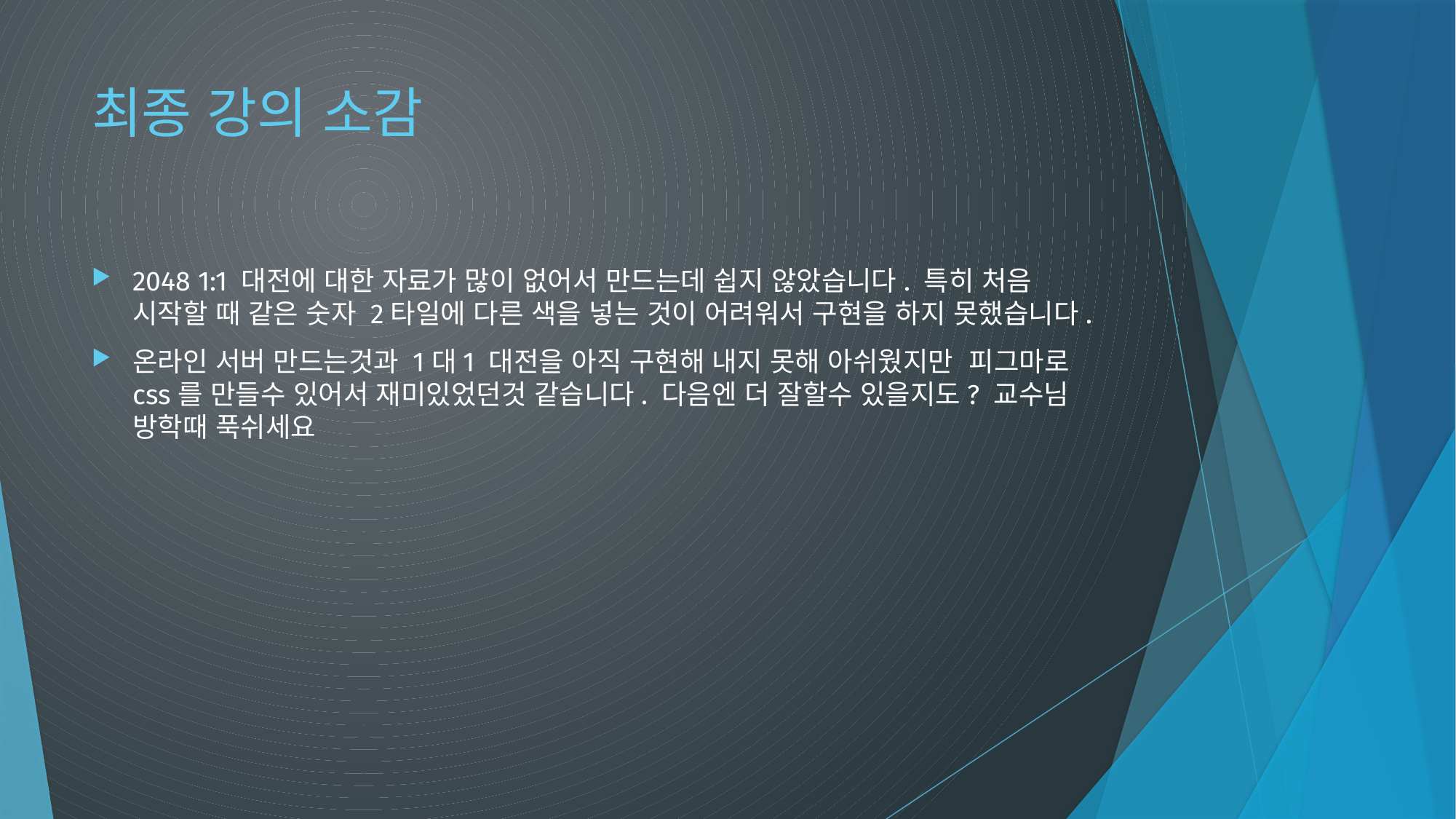

# 최종 강의 소감
2048 1:1 대전에 대한 자료가 많이 없어서 만드는데 쉽지 않았습니다. 특히 처음 시작할 때 같은 숫자 2타일에 다른 색을 넣는 것이 어려워서 구현을 하지 못했습니다.
온라인 서버 만드는것과 1대1 대전을 아직 구현해 내지 못해 아쉬웠지만  피그마로 css를 만들수 있어서 재미있었던것 같습니다. 다음엔 더 잘할수 있을지도? 교수님  방학때 푹쉬세요